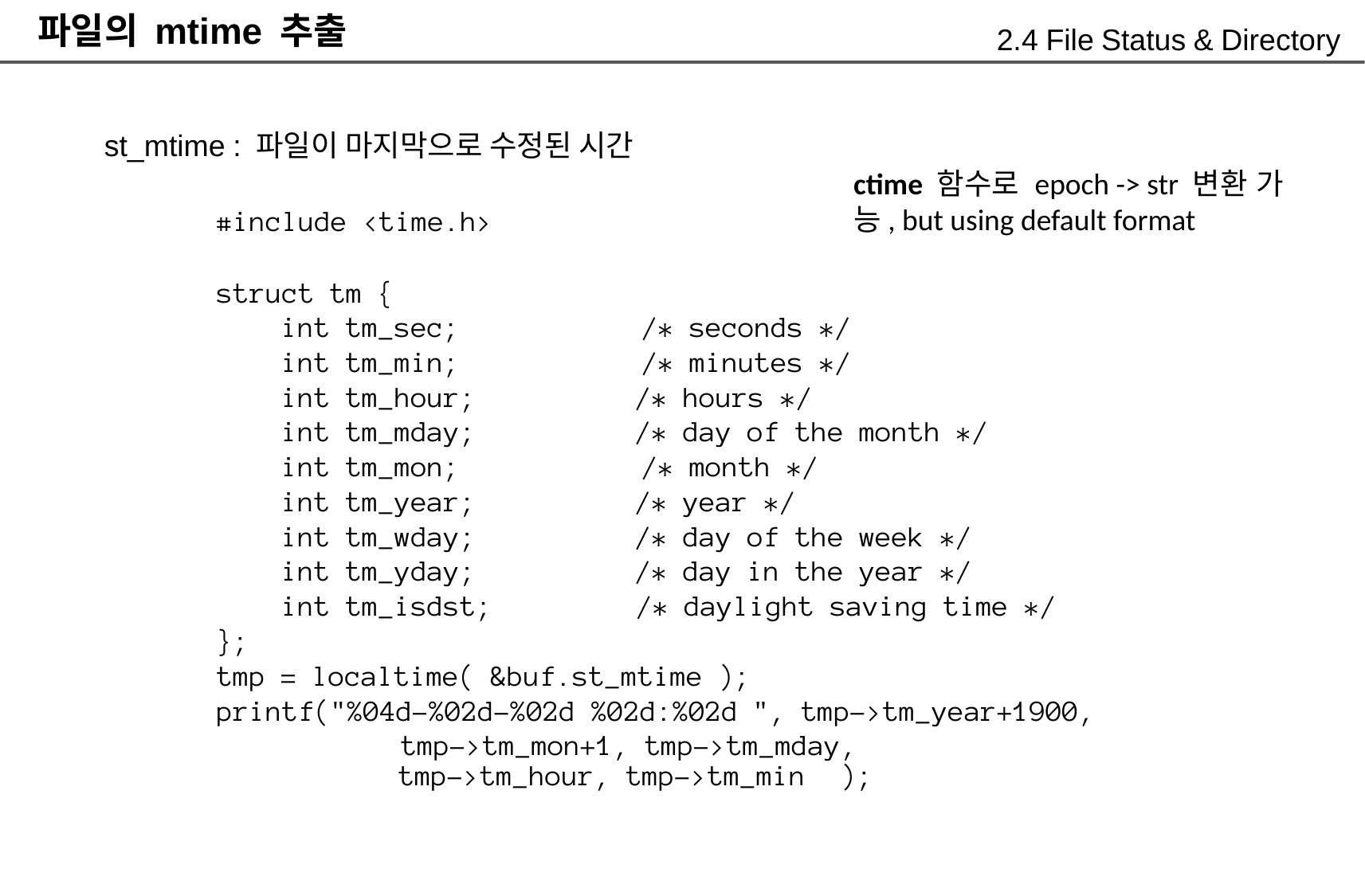

파일의 mtime 추출
2.4 File Status & Directory

st_mtime : 파일이 마지막으로 수정된 시간

	#include  <time.h>

	struct  tm  {
		int  tm_sec;                        /*  seconds  */
		int  tm_min;                        /*  minutes  */
		int  tm_hour;                     /*  hours  */
		int  tm_mday;                     /*  day  of  the  month  */
		int  tm_mon;                        /*  month  */
		int  tm_year;                     /*  year  */
		int  tm_wday;                     /*  day  of  the  week  */
		int  tm_yday;                     /*  day  in  the  year  */
		int  tm_isdst;                   /*  daylight  saving  time  */
	};
	tmp  =  localtime(  &buf.st_mtime  );
	printf("%04d-%02d-%02d  %02d:%02d  ",  tmp->tm_year+1900,
			tmp->tm_mon+1,  tmp->tm_mday,
ctime 함수로 epoch -> str 변환 가능, but using default format

tmp->tm_hour,  tmp->tm_min
);